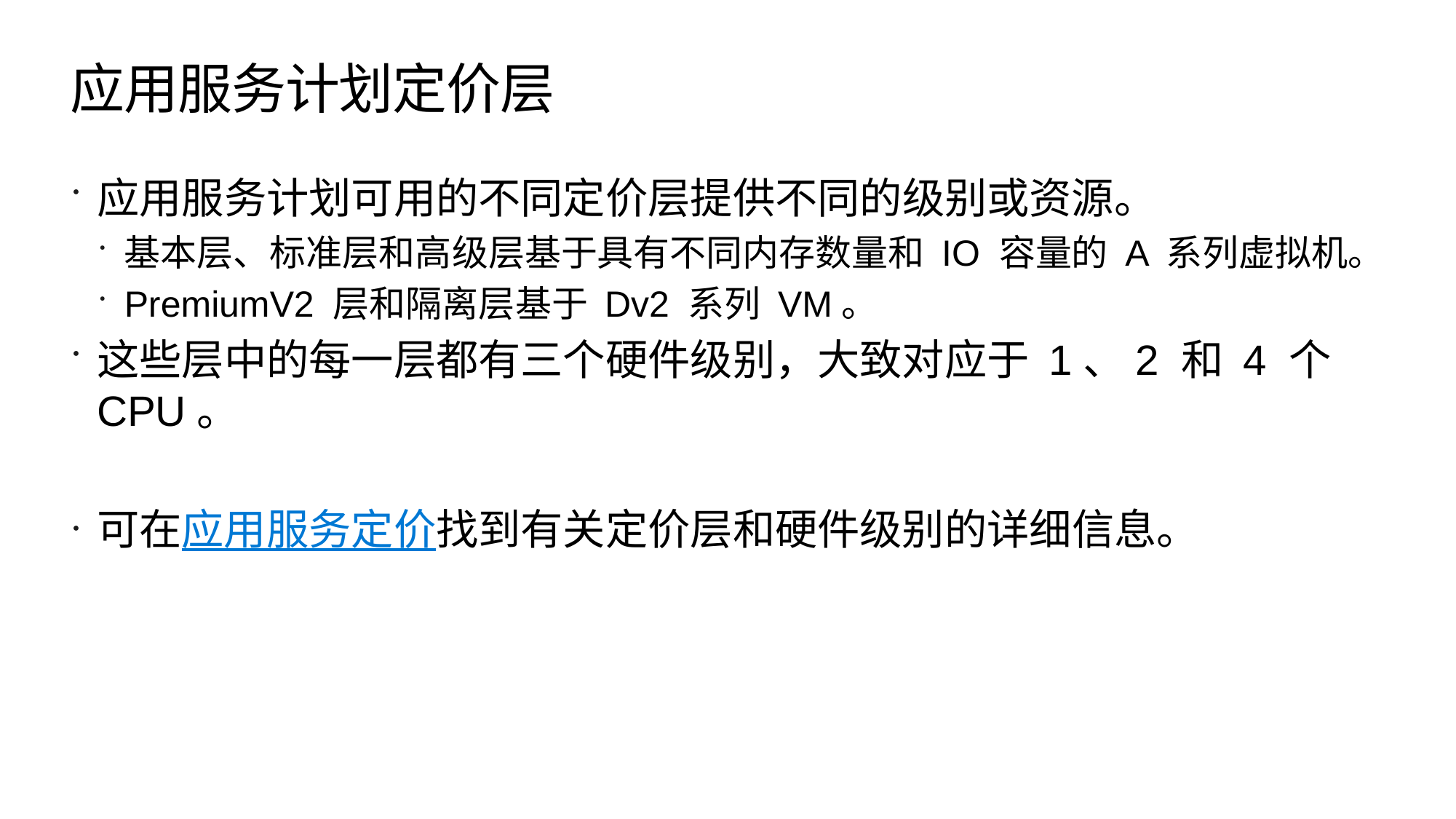

# 应用服务计划定价层
应用服务计划可用的不同定价层提供不同的级别或资源。
基本层、标准层和高级层基于具有不同内存数量和 IO 容量的 A 系列虚拟机。
PremiumV2 层和隔离层基于 Dv2 系列 VM。
这些层中的每一层都有三个硬件级别，大致对应于 1、2 和 4 个 CPU。

可在应用服务定价找到有关定价层和硬件级别的详细信息。